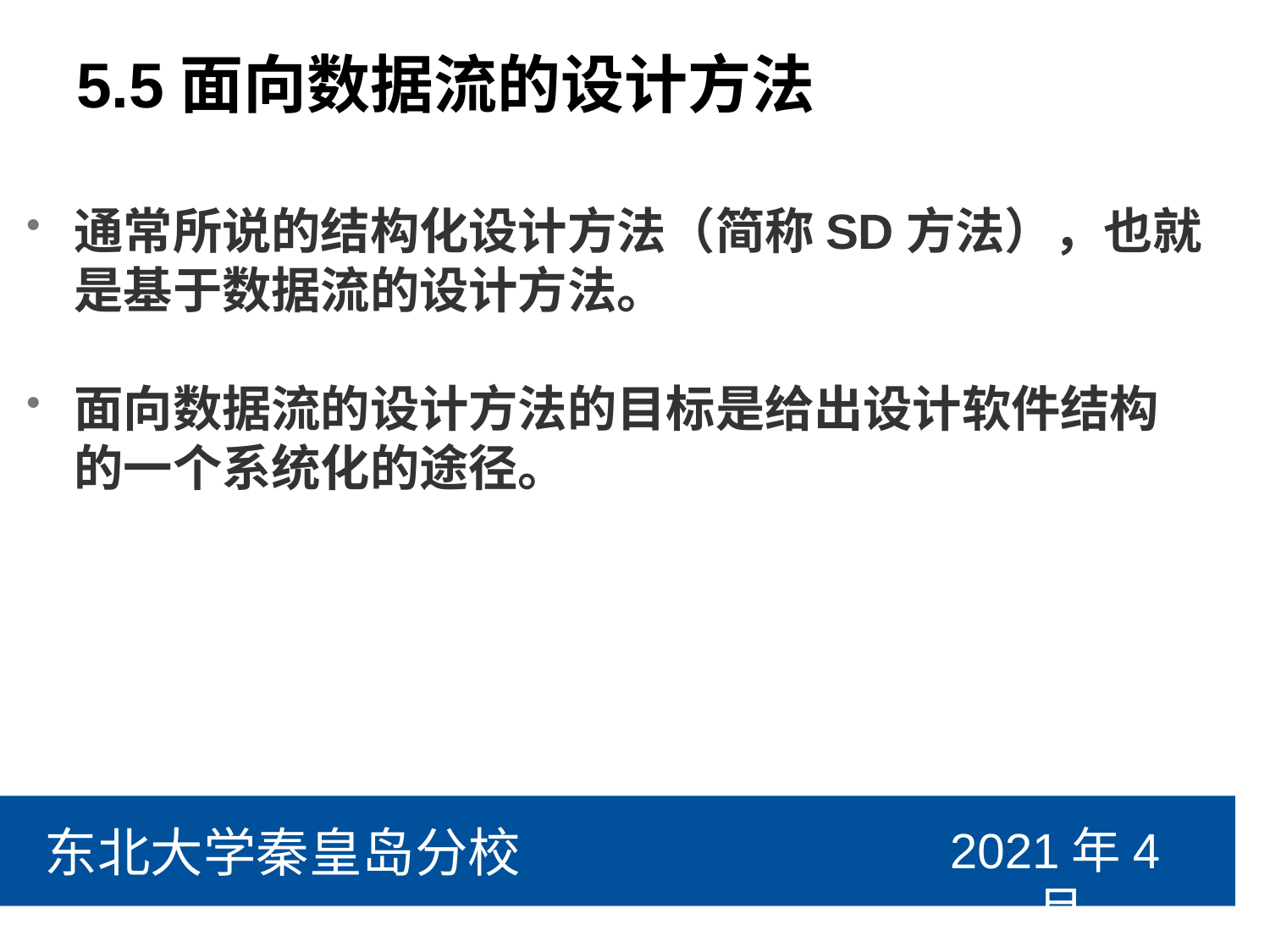

# 5.5面向数据流的设计方法

通常所说的结构化设计方法（简称SD方法），也就是基于数据流的设计方法。

面向数据流的设计方法的目标是给出设计软件结构的一个系统化的途径。